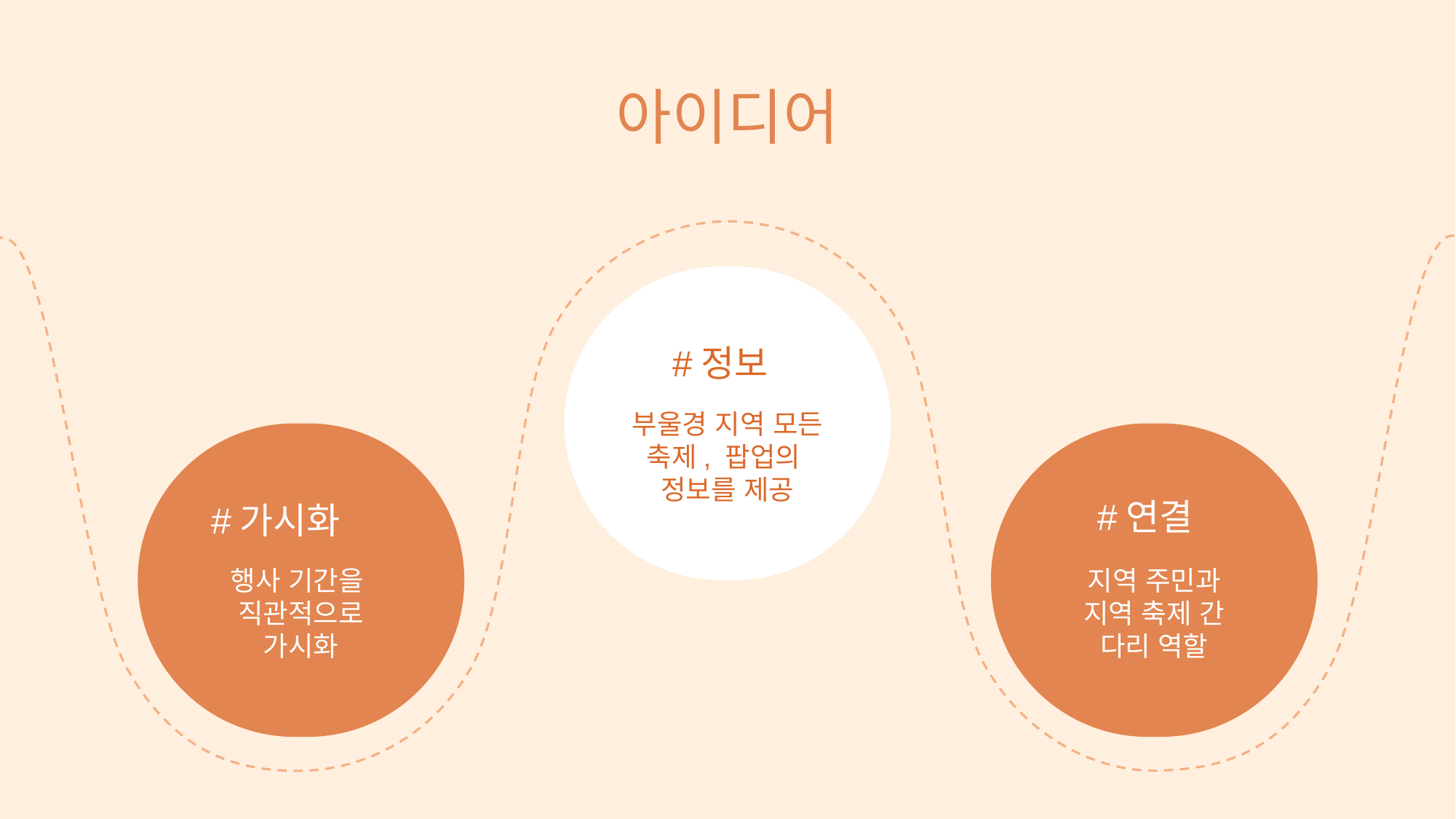

아이디어

부울경 지역 모든 축제, 팝업의
정보를 제공
#정보

행사 기간을
직관적으로
가시화
#가시화

지역 주민과
지역 축제 간
다리 역할
#연결